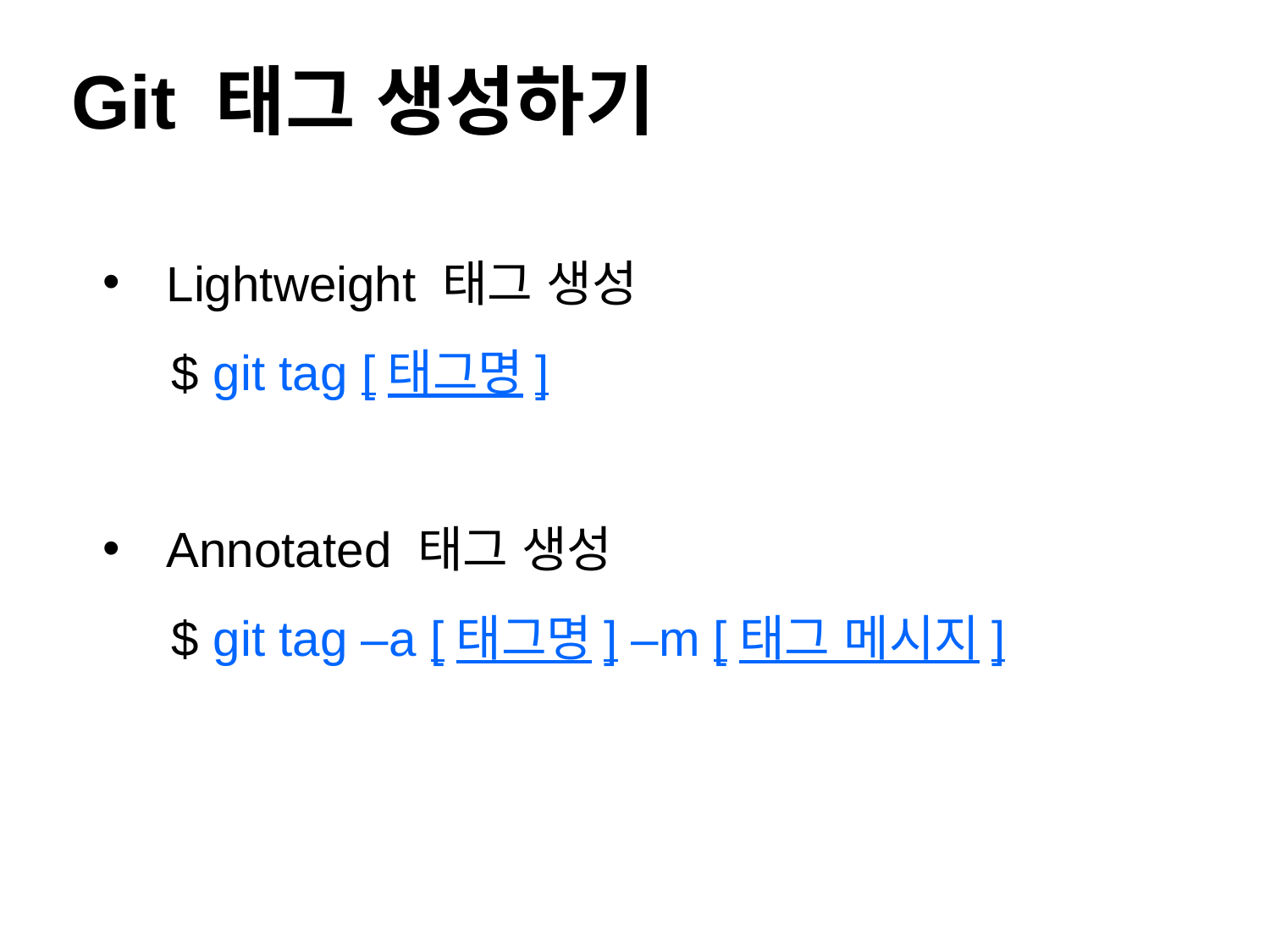

# Git 태그 생성하기
Lightweight 태그 생성
     $ git tag [태그명]

Annotated 태그 생성
     $ git tag –a [태그명] –m [태그 메시지]